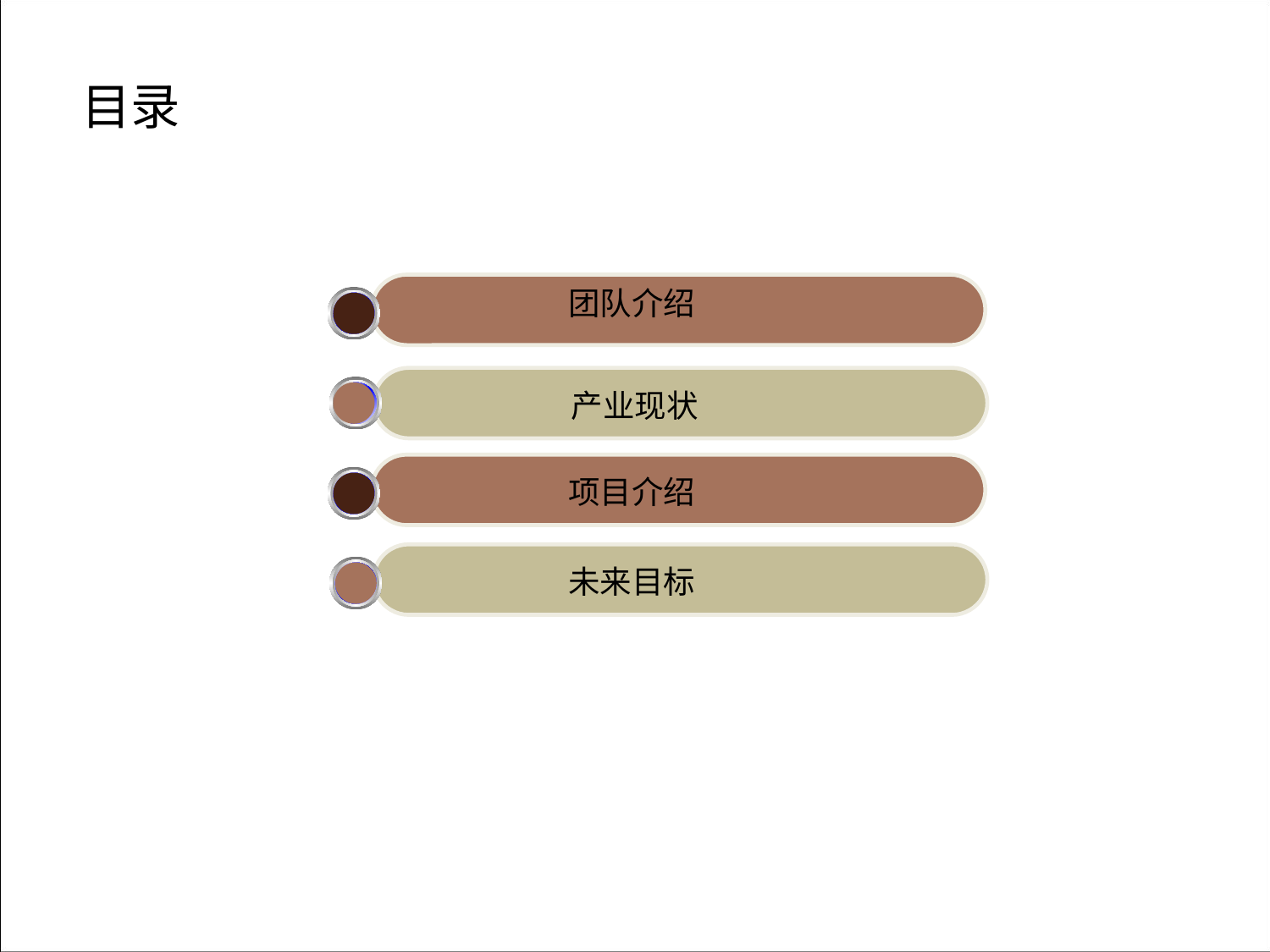

目录
点击添加文本

团队介绍

产业现状

点击添加文本

项目介绍

未来目标

点击添加文本
点击添加文本